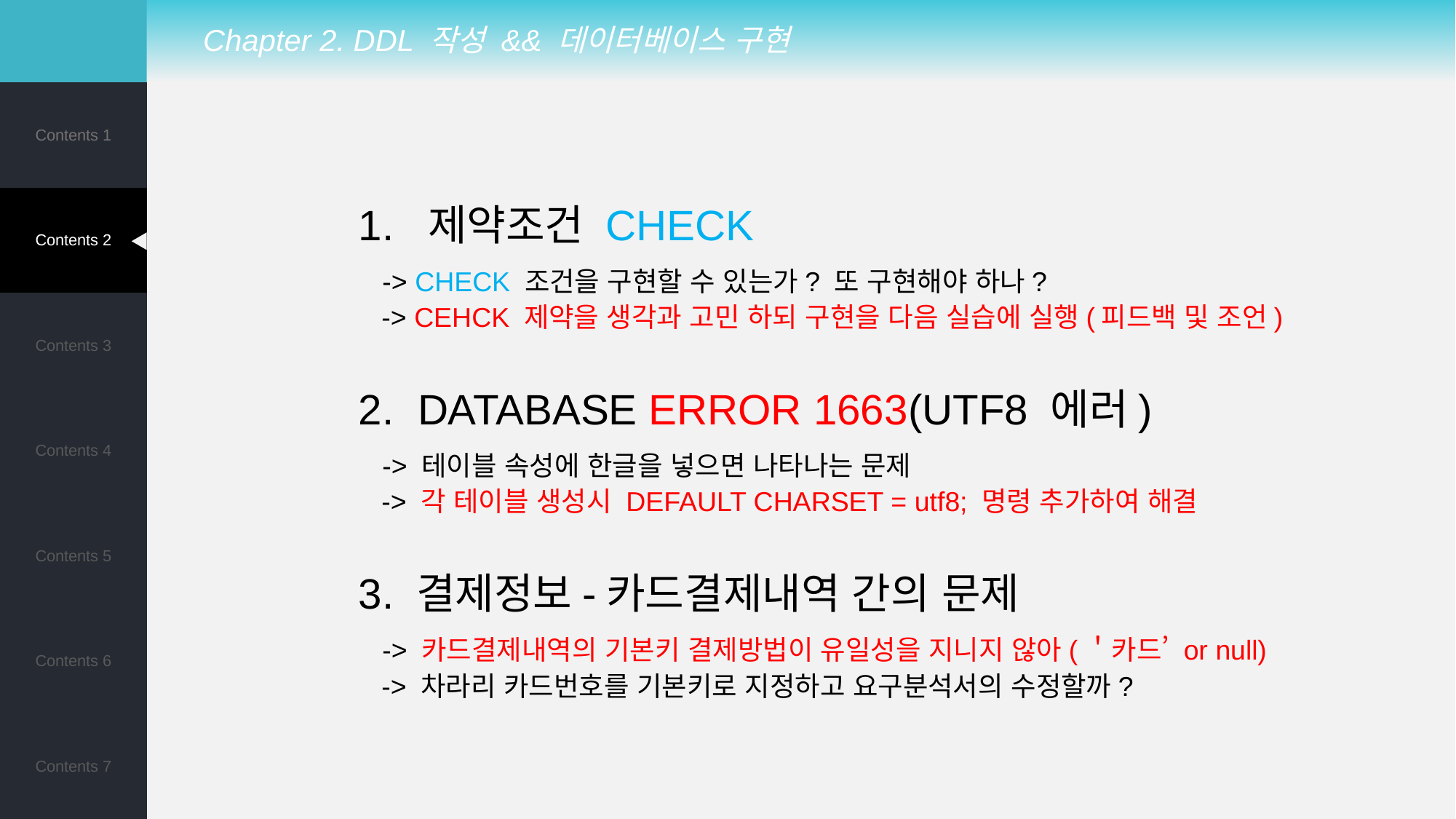

Chapter 2. DDL 작성 && 데이터베이스 구현
| Contents 1 |
| --- |
| Contents 2 |
| Contents 3 |
| Contents 4 |
| Contents 5 |
| Contents 6 |
| Contents 7 |
1.  제약조건 CHECK
  -> CHECK 조건을 구현할 수 있는가? 또 구현해야 하나?
   -> CEHCK 제약을 생각과 고민 하되 구현을 다음 실습에 실행(피드백 및 조언)

2.  DATABASE ERROR 1663(UTF8 에러)
  -> 테이블 속성에 한글을 넣으면 나타나는 문제
   -> 각 테이블 생성시 DEFAULT CHARSET = utf8; 명령 추가하여 해결
3. 결제정보-카드결제내역 간의 문제
  -> 카드결제내역의 기본키 결제방법이 유일성을 지니지 않아(＇카드’ or null)
   -> 차라리 카드번호를 기본키로 지정하고 요구분석서의 수정할까?